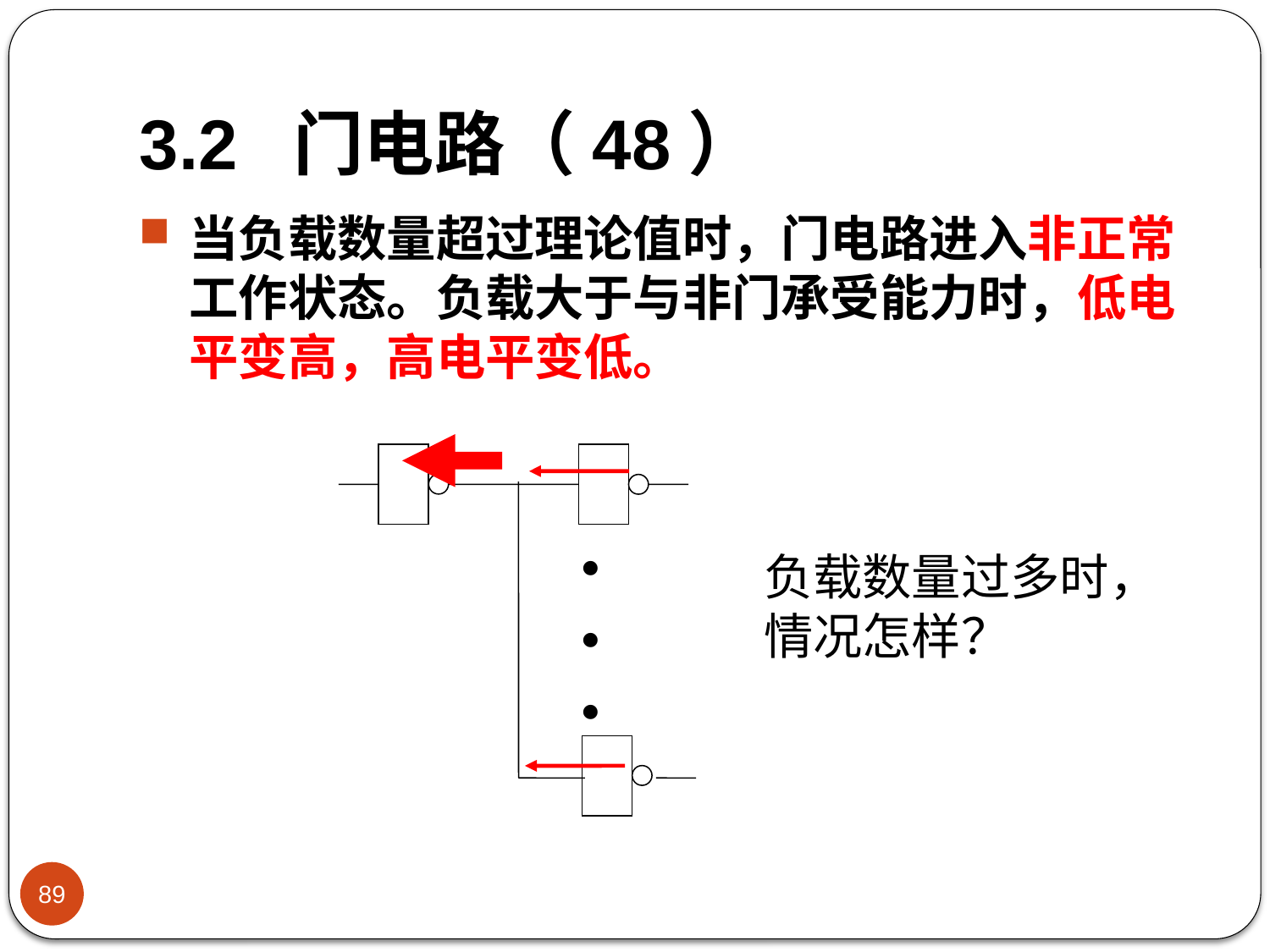

# 3.2  门电路（48）
当负载数量超过理论值时，门电路进入非正常工作状态。负载大于与非门承受能力时，低电平变高，高电平变低。

•
•
•

负载数量过多时，情况怎样？
89